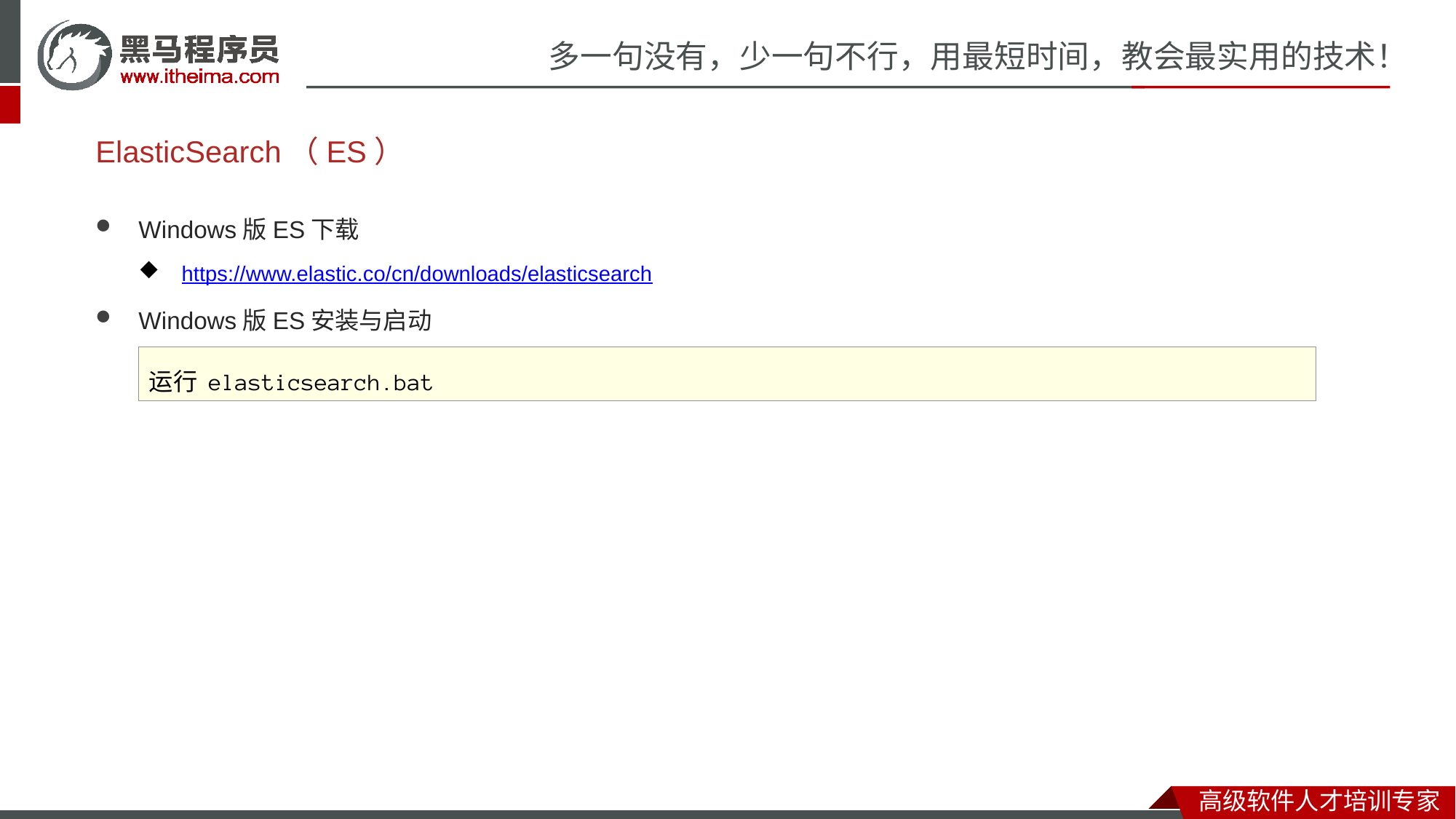

# ElasticSearch（ES）
Windows版ES下载
https://www.elastic.co/cn/downloads/elasticsearch
Windows版ES安装与启动

运行 elasticsearch.bat